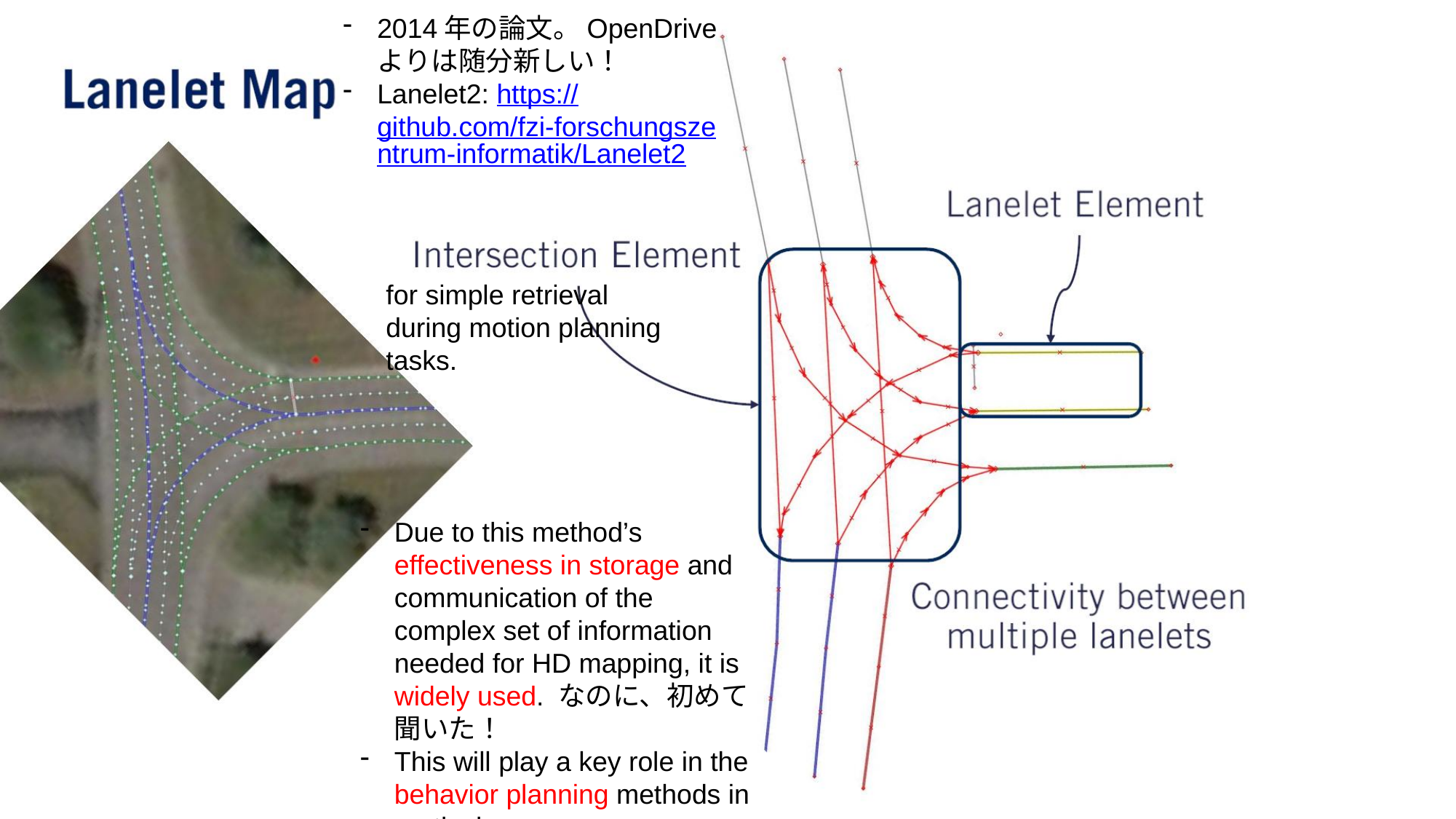

2014年の論⽂。OpenDriveよりは随分新しい！
Lanelet2: https://github.com/fzi-forschungszentrum-informatik/Lanelet2

for simple retrieval during motion planning tasks.
Due to this method’s effectiveness in storage and communication of the complex set of information needed for HD mapping, it is widely used. なのに、初めて聞いた！
This will play a key role in the behavior planning methods in particular.